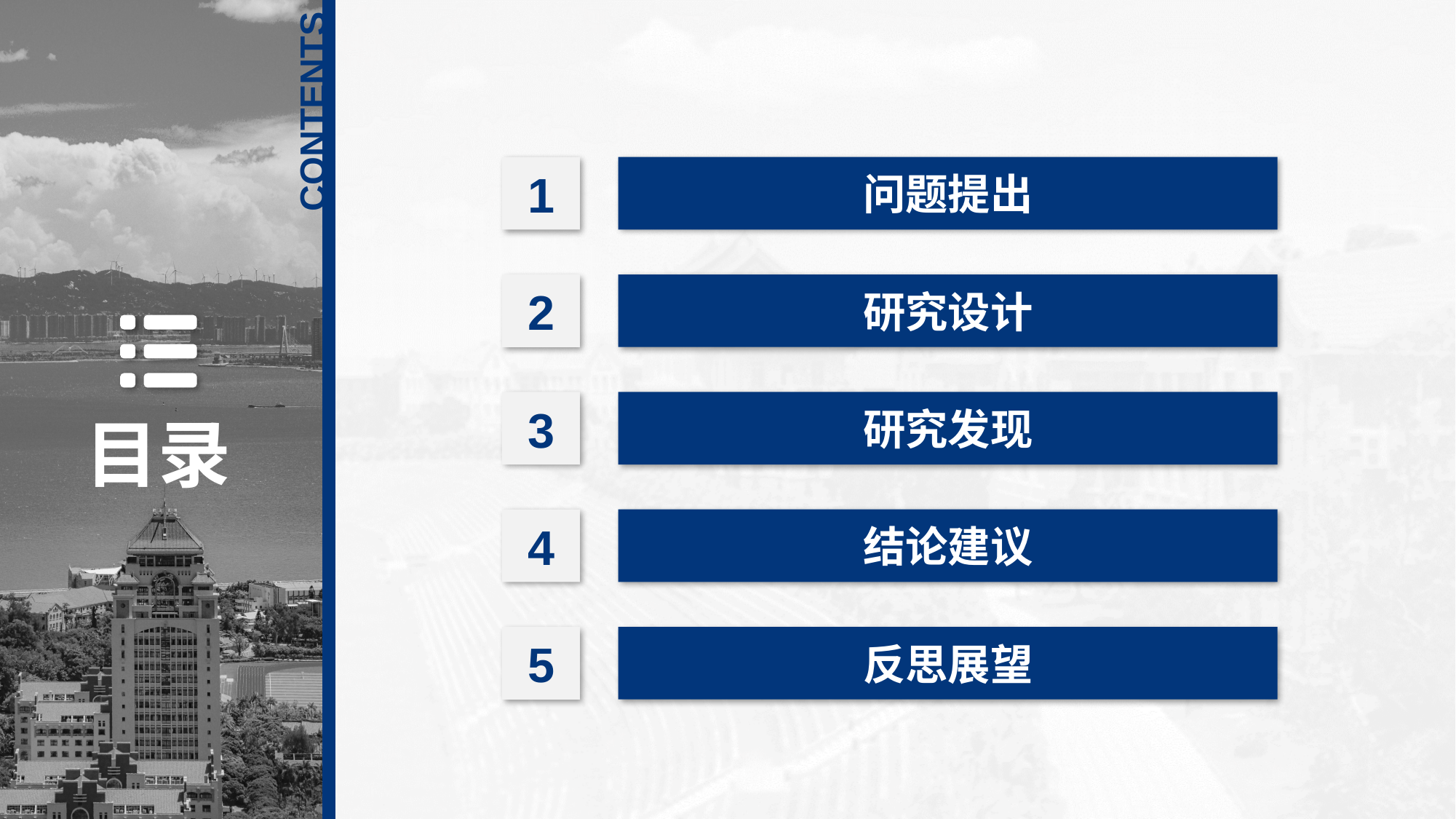

问题提出
1
研究设计
2
研究发现
3
结论建议
4
反思展望
5